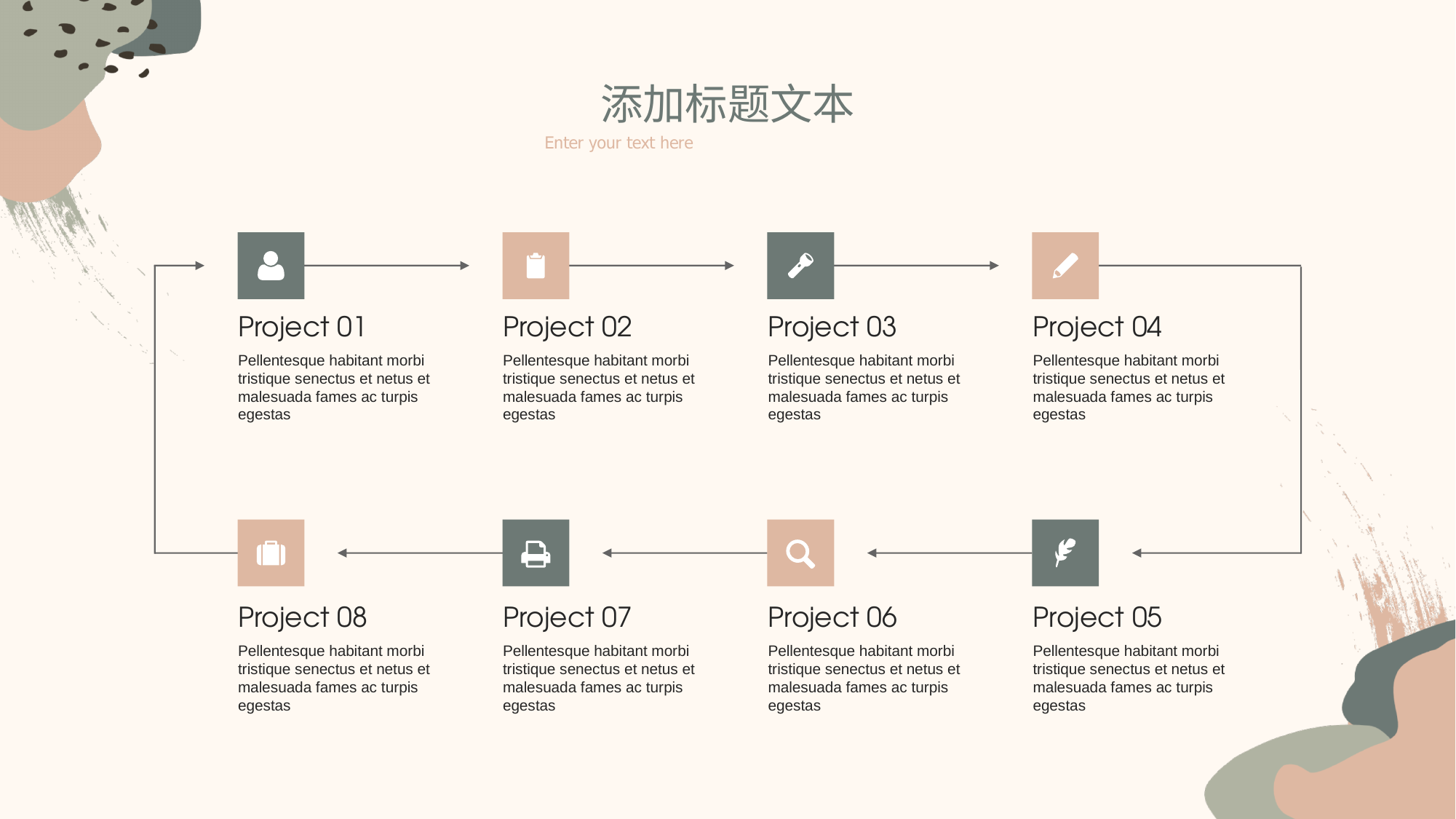

添加标题文本
Enter your text here

Project 01
Project 02
Project 03
Project 04
Pellentesque habitant morbi tristique senectus et netus et malesuada fames ac turpis egestas
Pellentesque habitant morbi tristique senectus et netus et malesuada fames ac turpis egestas
Pellentesque habitant morbi tristique senectus et netus et malesuada fames ac turpis egestas
Pellentesque habitant morbi tristique senectus et netus et malesuada fames ac turpis egestas

Project 08
Project 07
Project 06
Project 05
Pellentesque habitant morbi tristique senectus et netus et malesuada fames ac turpis egestas
Pellentesque habitant morbi tristique senectus et netus et malesuada fames ac turpis egestas
Pellentesque habitant morbi tristique senectus et netus et malesuada fames ac turpis egestas
Pellentesque habitant morbi tristique senectus et netus et malesuada fames ac turpis egestas